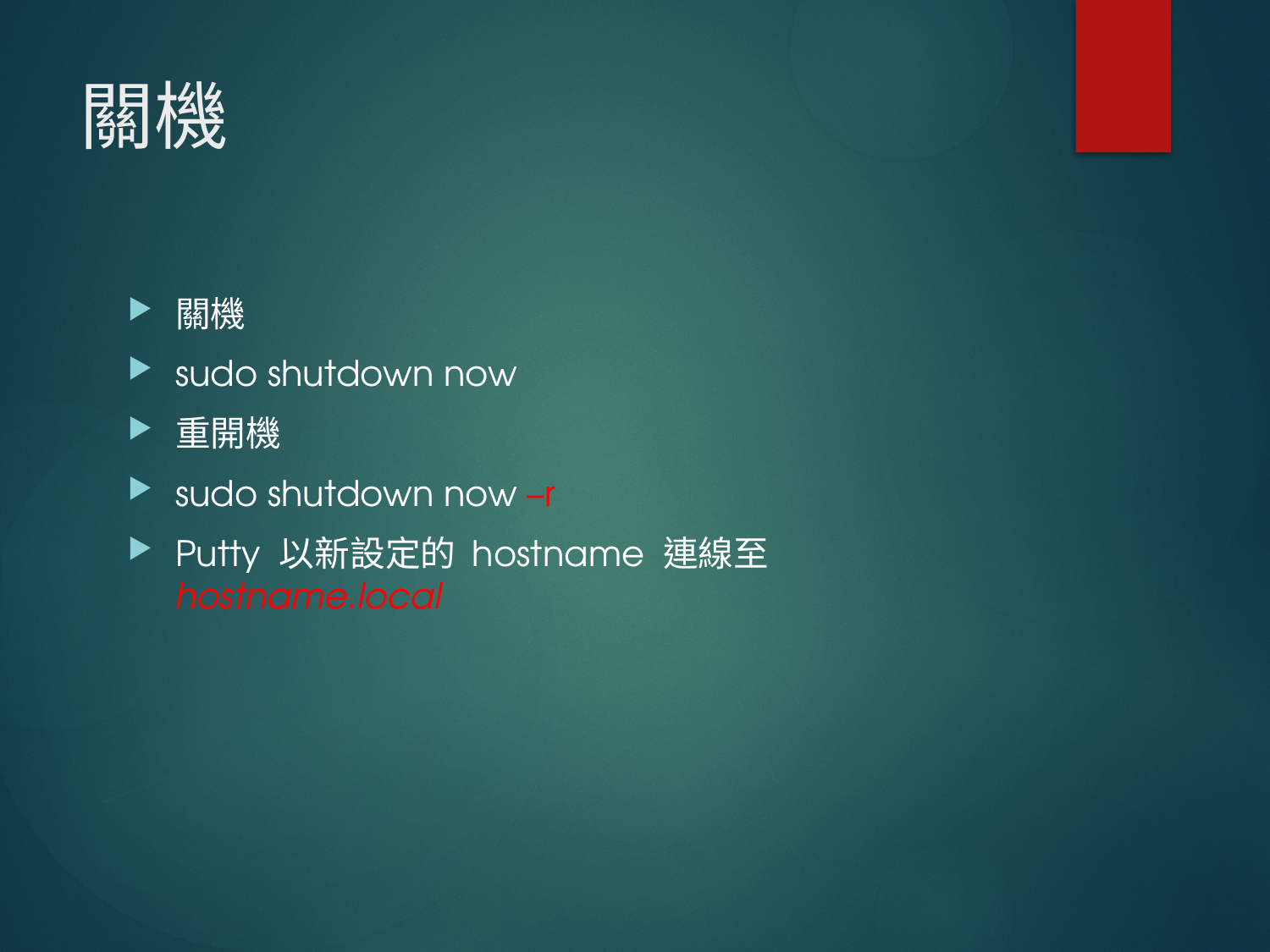

# 關機
關機
sudo shutdown now
重開機
sudo shutdown now –r
Putty 以新設定的 hostname 連線至 hostname.local